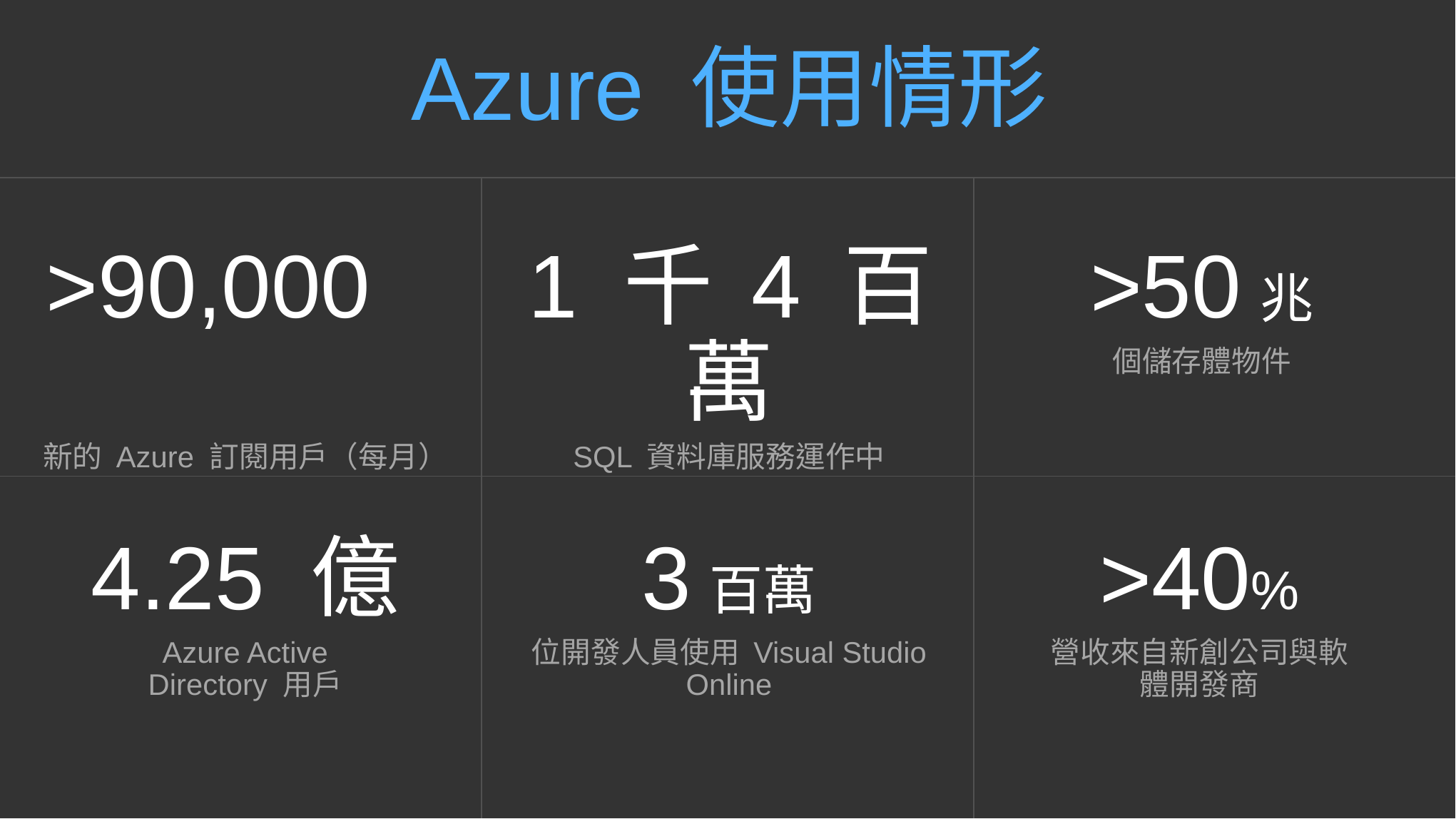

Azure 使用情形
>90,000
新的 Azure 訂閱用戶（每月）
1 千 4 百萬
SQL 資料庫服務運作中
>50 兆
個儲存體物件
3 百萬
位開發人員使用 Visual Studio Online
>40%
營收來自新創公司與軟體開發商
4.25 億
Azure Active
Directory 用戶